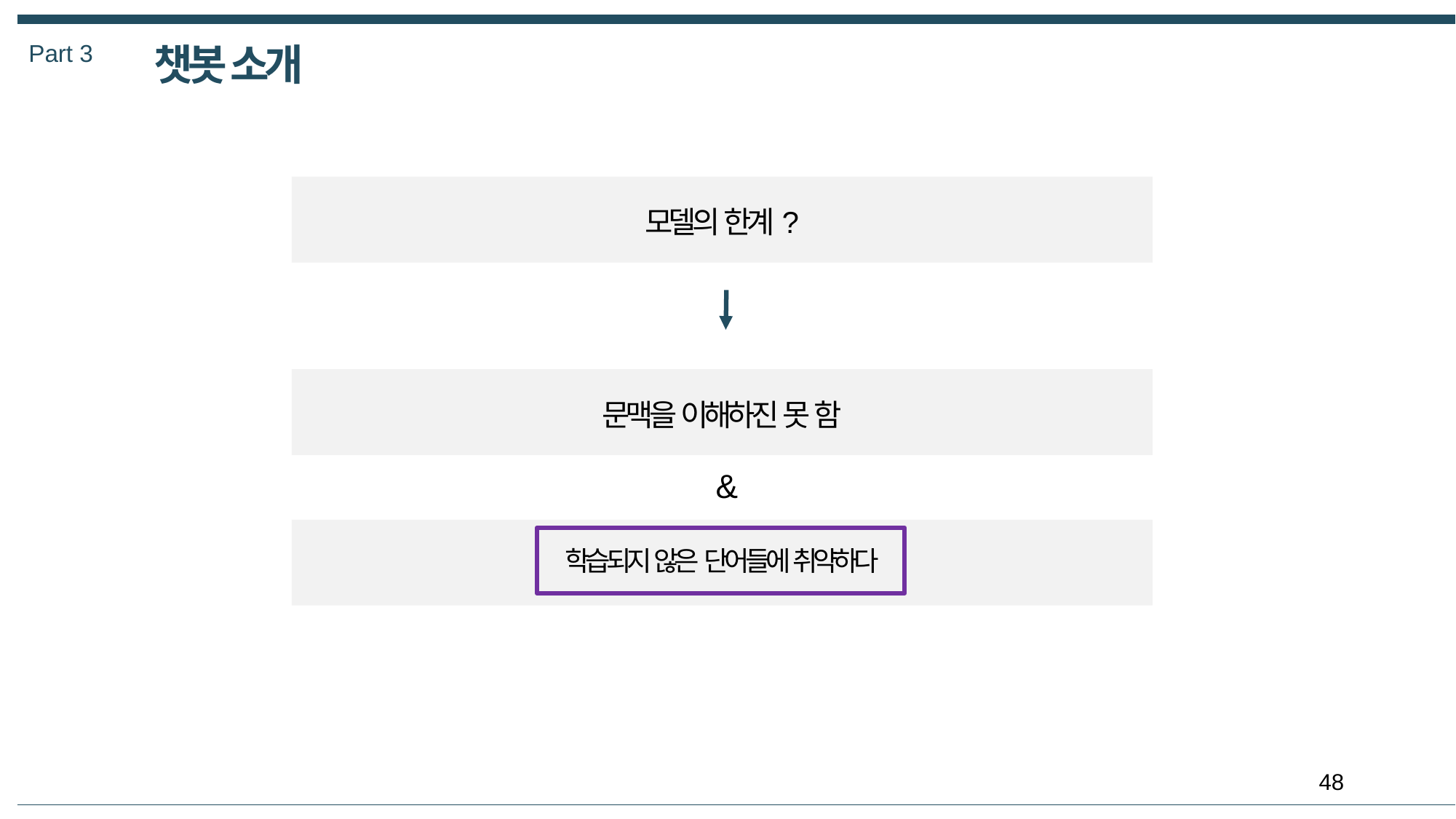

Part 3
챗봇 소개

모델의  한계?

문맥을  이해하진  못  함
&

학습되지  않은   단어들에  취약하다
48